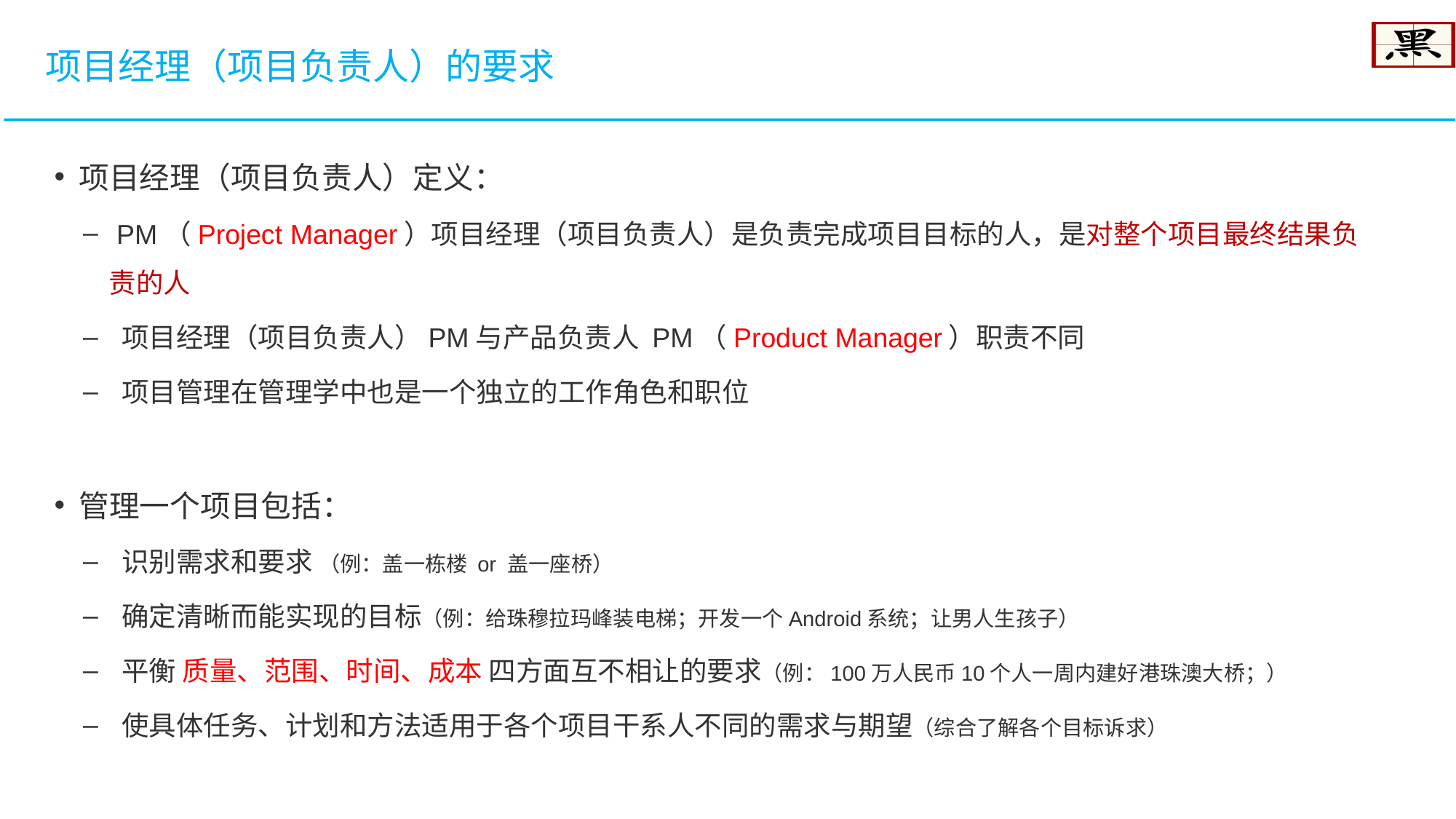

项目经理（项目负责人）的要求
 项目经理（项目负责人）定义：
 PM（Project Manager）项目经理（项目负责人）是负责完成项目目标的人，是对整个项目最终结果负责的人
 项目经理（项目负责人）PM与产品负责人 PM（Product Manager）职责不同
 项目管理在管理学中也是一个独立的工作角色和职位

 管理一个项目包括：
 识别需求和要求 （例：盖一栋楼 or 盖一座桥）
 确定清晰而能实现的目标（例：给珠穆拉玛峰装电梯；开发一个Android系统；让男人生孩子）
 平衡 质量、范围、时间、成本 四方面互不相让的要求（例：100万人民币10个人一周内建好港珠澳大桥；）
 使具体任务、计划和方法适用于各个项目干系人不同的需求与期望（综合了解各个目标诉求）